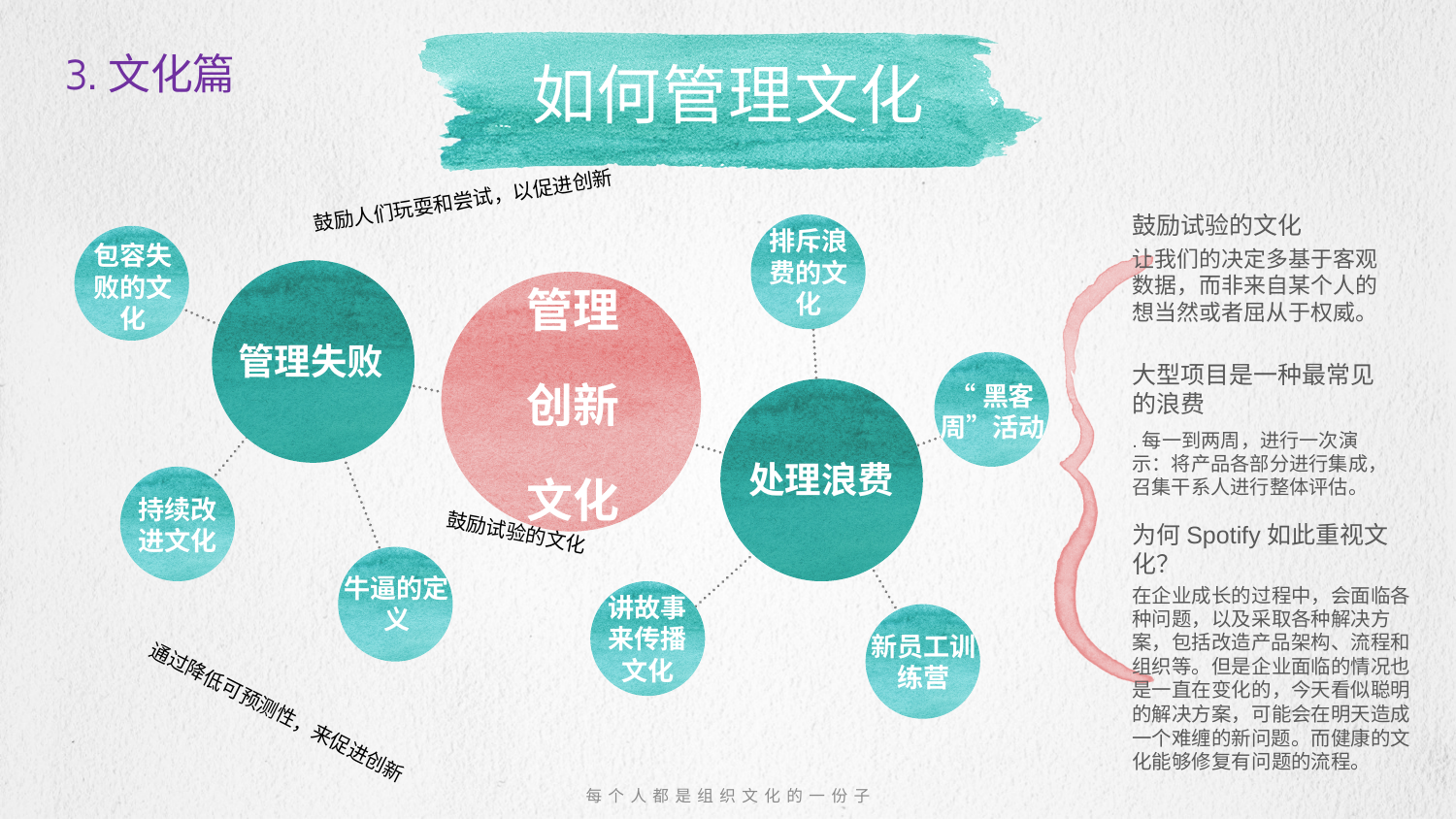

# 如何管理文化
3.文化篇
鼓励人们玩耍和尝试，以促进创新
鼓励试验的文化
排斥浪费的文化
包容失败的文化
让我们的决定多基于客观数据，而非来自某个人的想当然或者屈从于权威。
管理
创新
文化
管理失败
大型项目是一种最常见的浪费
“黑客周”活动
处理浪费
.每一到两周，进行一次演示：将产品各部分进行集成，召集干系人进行整体评估。
持续改进文化
为何Spotify如此重视文化？
鼓励试验的文化
牛逼的定义
在企业成长的过程中，会面临各种问题，以及采取各种解决方案，包括改造产品架构、流程和组织等。但是企业面临的情况也是一直在变化的，今天看似聪明的解决方案，可能会在明天造成一个难缠的新问题。而健康的文化能够修复有问题的流程。
讲故事来传播文化
新员工训练营
通过降低可预测性，来促进创新

每个人都是组织文化的一份子
16